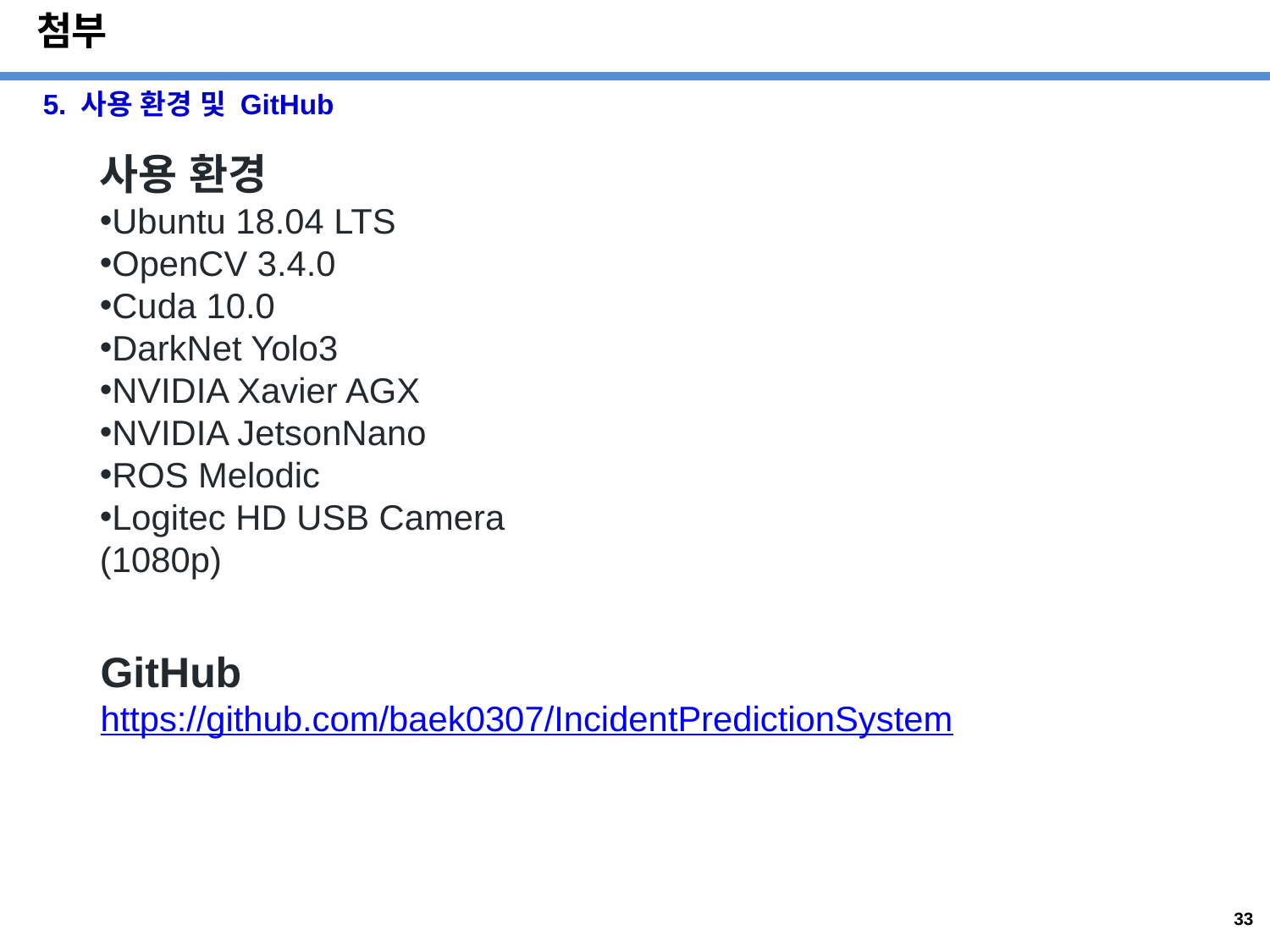

# 첨부
5. 사용 환경 및 GitHub

사용 환경
Ubuntu 18.04 LTS
OpenCV 3.4.0
Cuda 10.0
DarkNet Yolo3
NVIDIA Xavier AGX
NVIDIA JetsonNano
ROS Melodic
Logitec HD USB Camera (1080p)
GitHub
https://github.com/baek0307/IncidentPredictionSystem
33